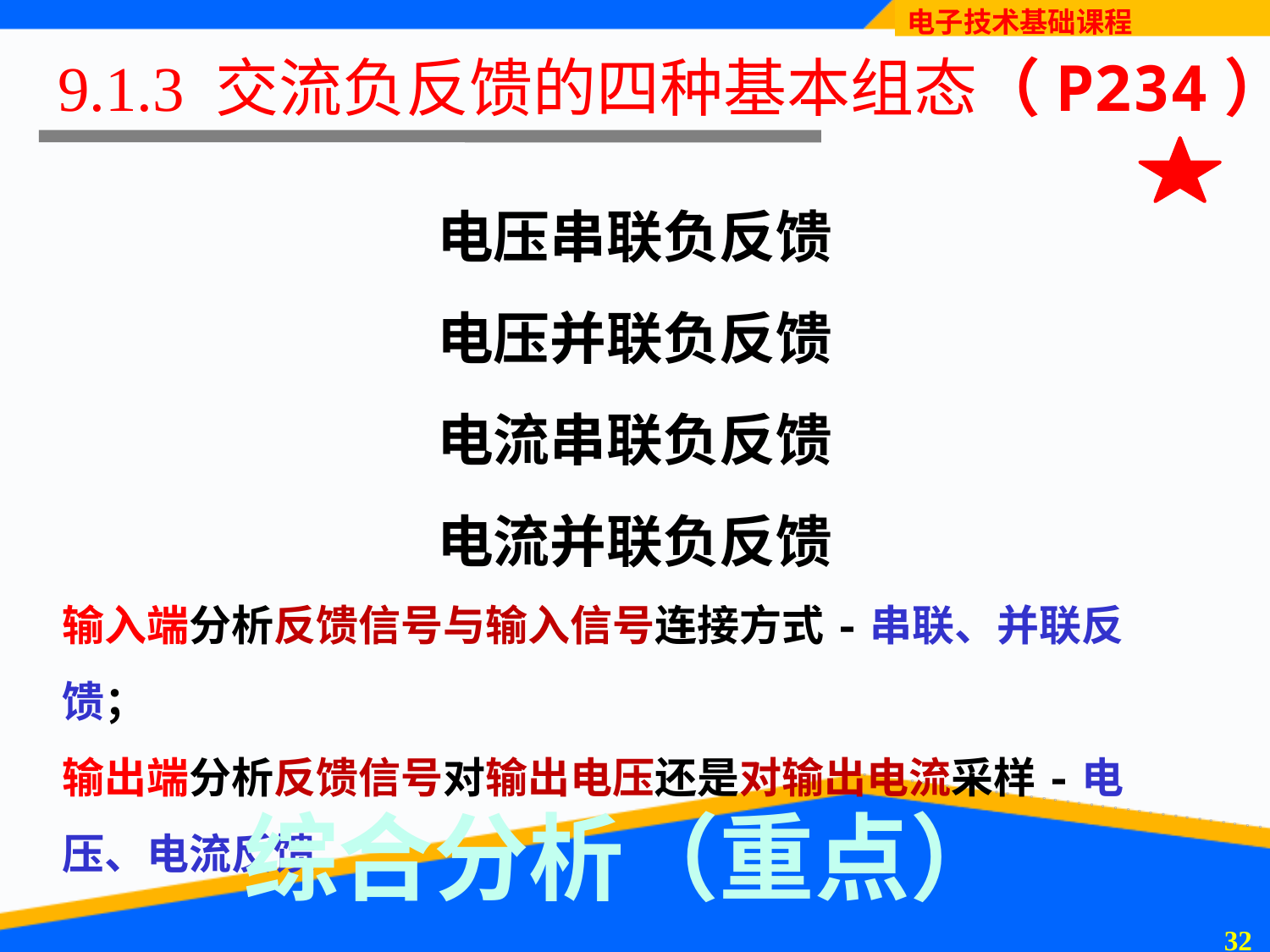

# 9.1.3 交流负反馈的四种基本组态（P234）

电压串联负反馈
电压并联负反馈
电流串联负反馈
电流并联负反馈
输入端分析反馈信号与输入信号连接方式-串联、并联反馈；
输出端分析反馈信号对输出电压还是对输出电流采样-电压、电流反馈
综合分析（重点）
32